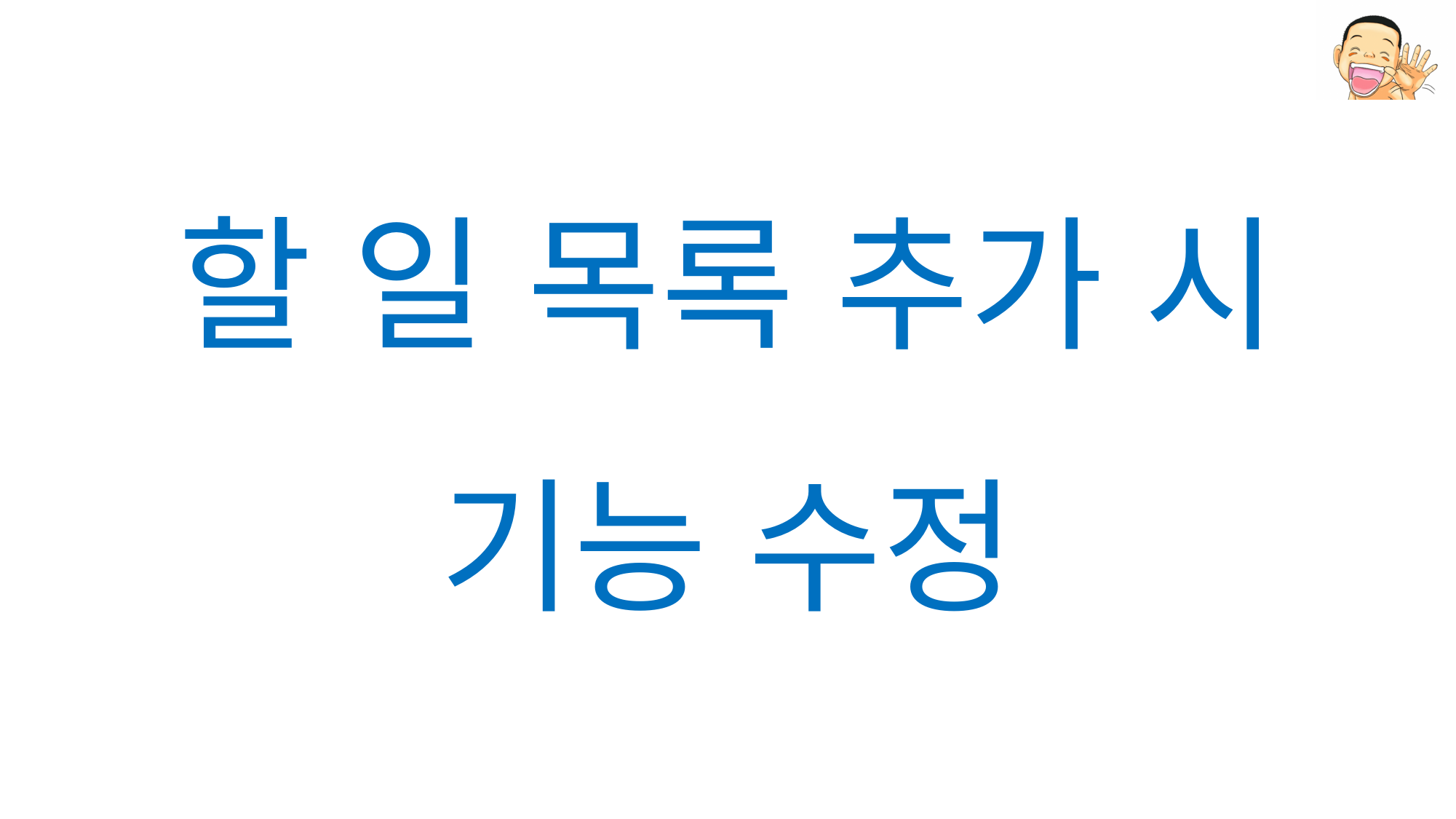

할 일 목록 추가 시
기능 수정